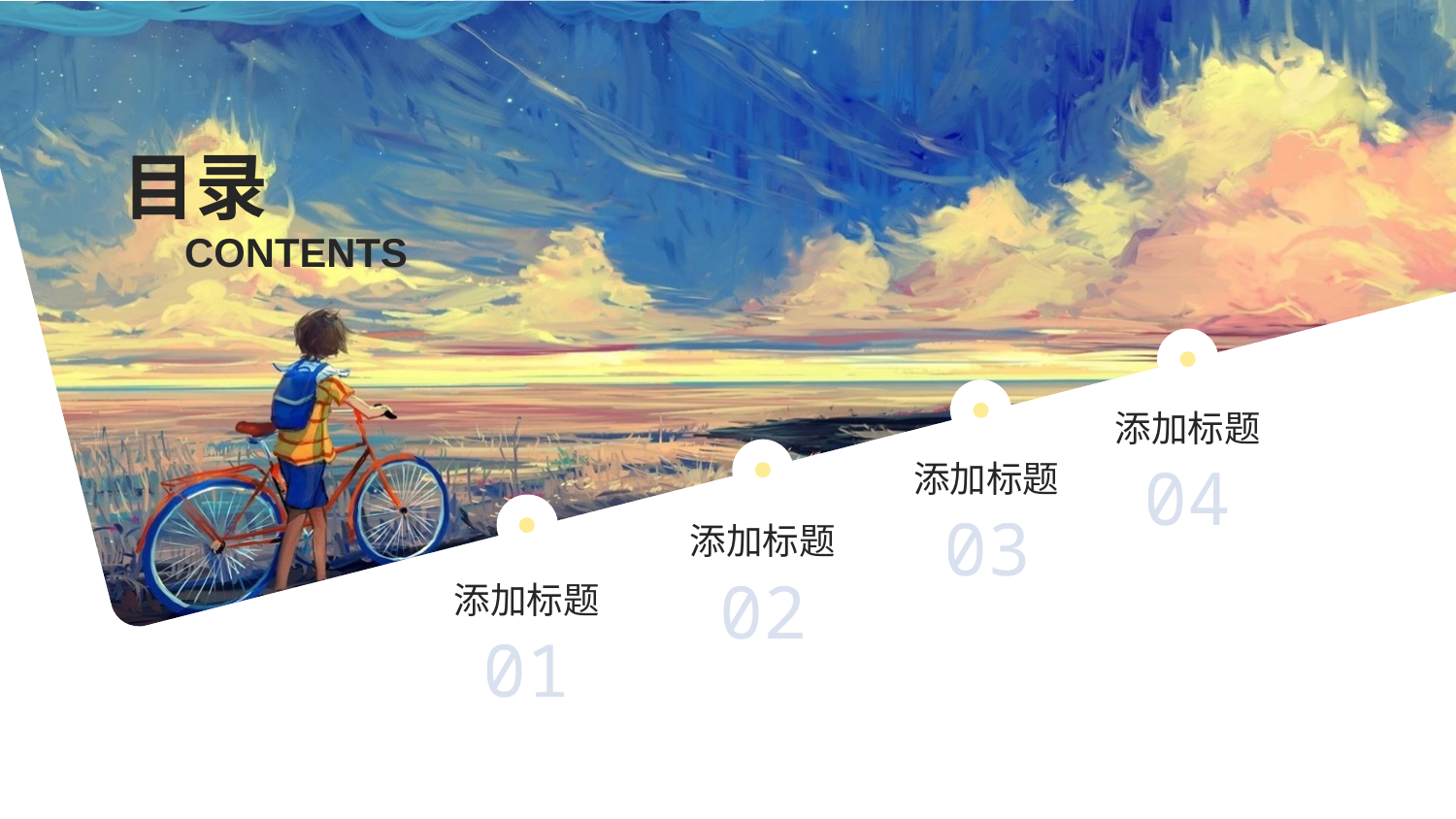

目录
CONTENTS

添加标题
04

添加标题
03

添加标题
02
添加标题
01